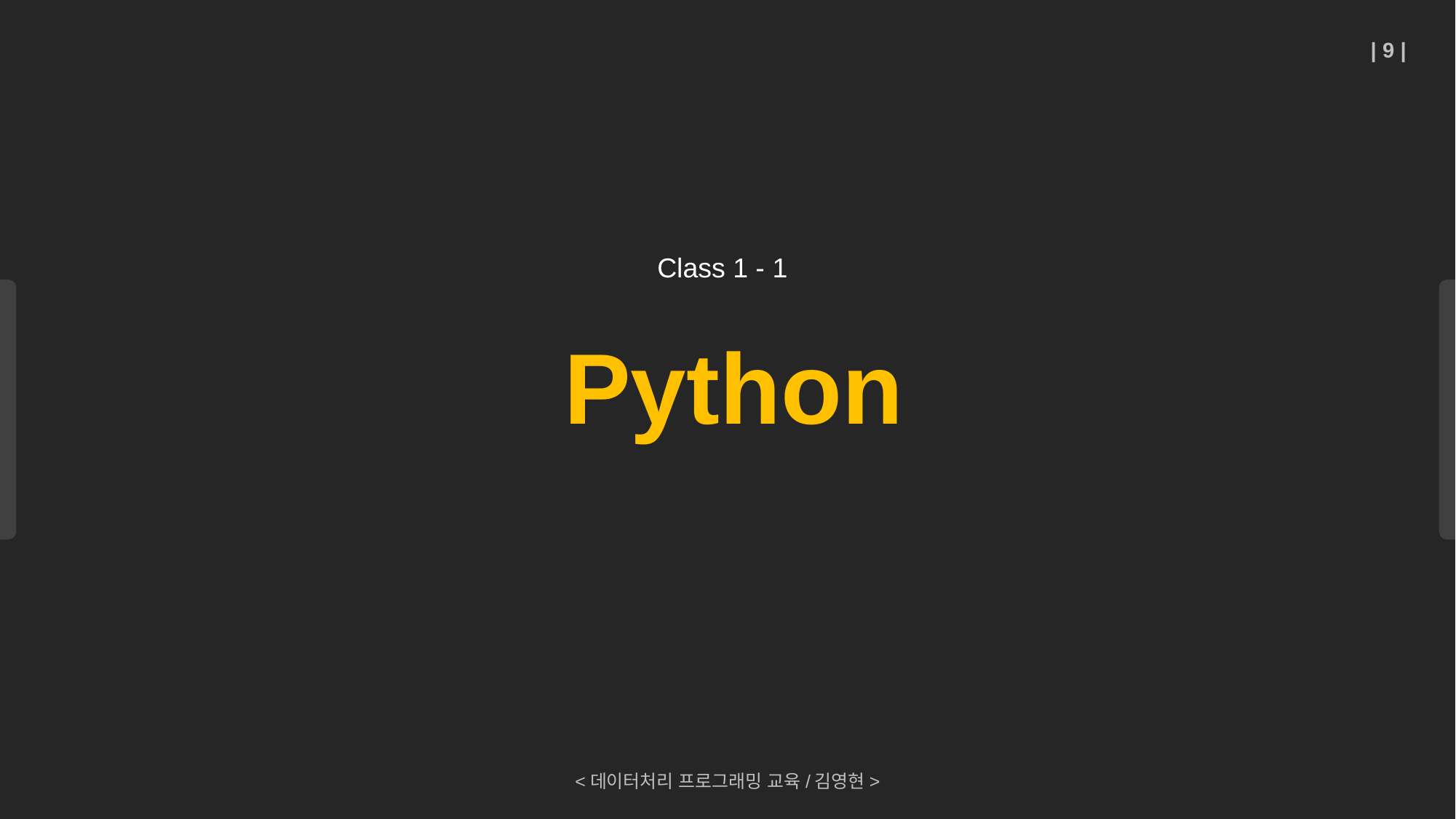

| 9 |
Python
Class 1 - 1

<데이터처리 프로그래밍 교육/김영현>